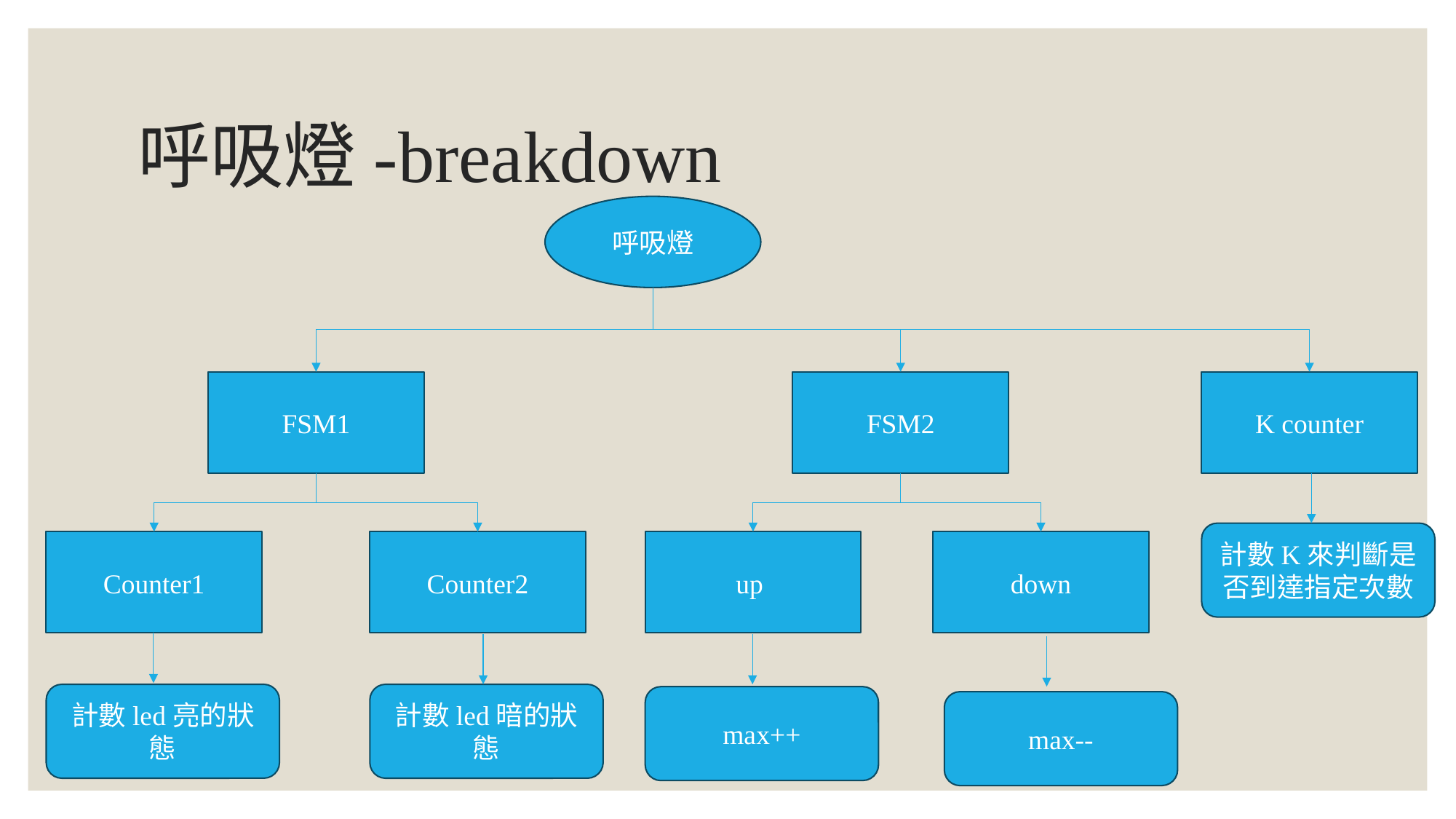

# 呼吸燈-breakdown
呼吸燈
FSM1
FSM2
K counter
計數K來判斷是否到達指定次數
Counter2
up
down
Counter1
計數led亮的狀態
計數led暗的狀態
max++
max--